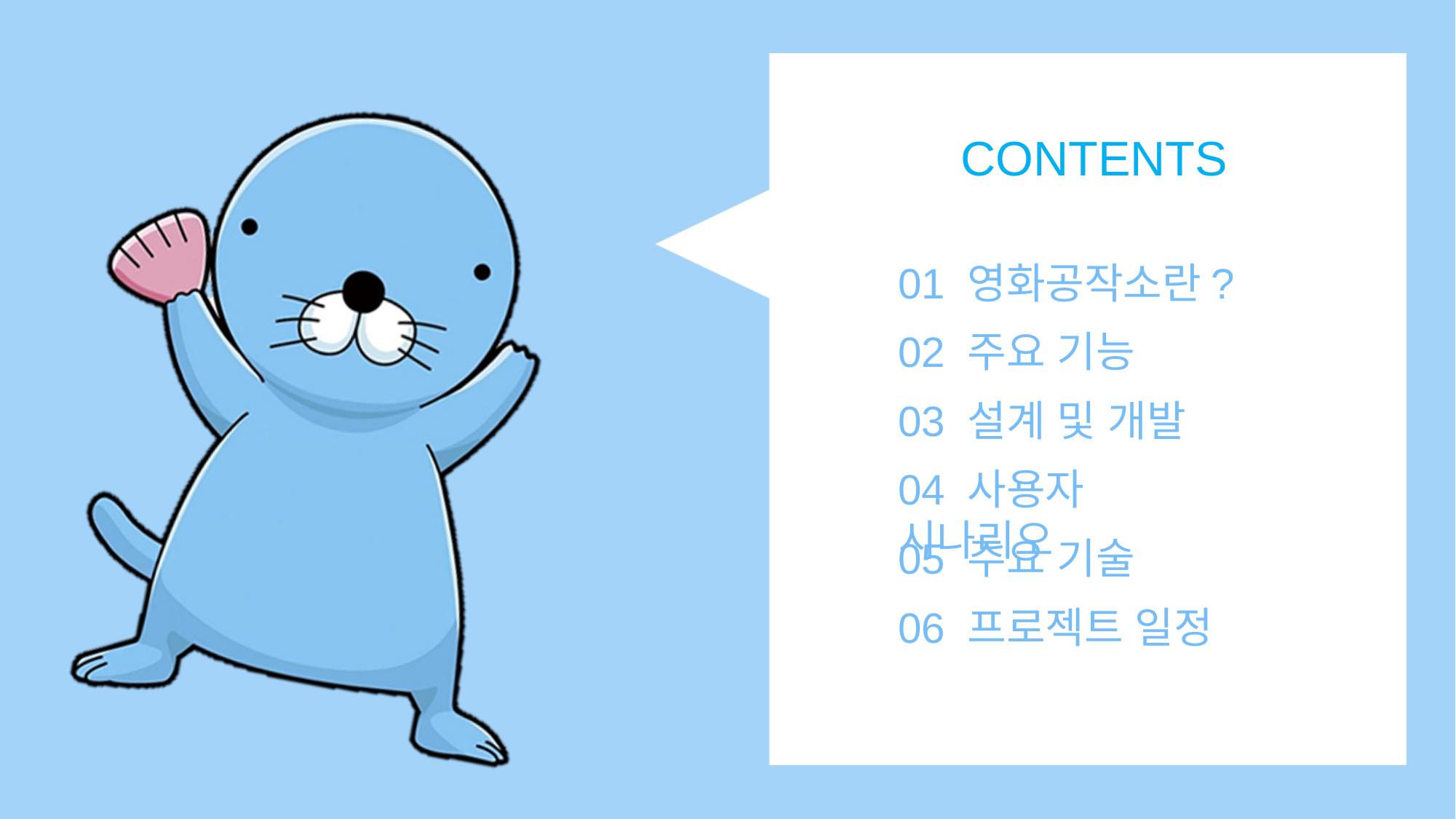

CONTENTS
01 영화공작소란?
02 주요 기능
03 설계 및 개발
04 사용자 시나리오
05 주요 기술
06 프로젝트 일정